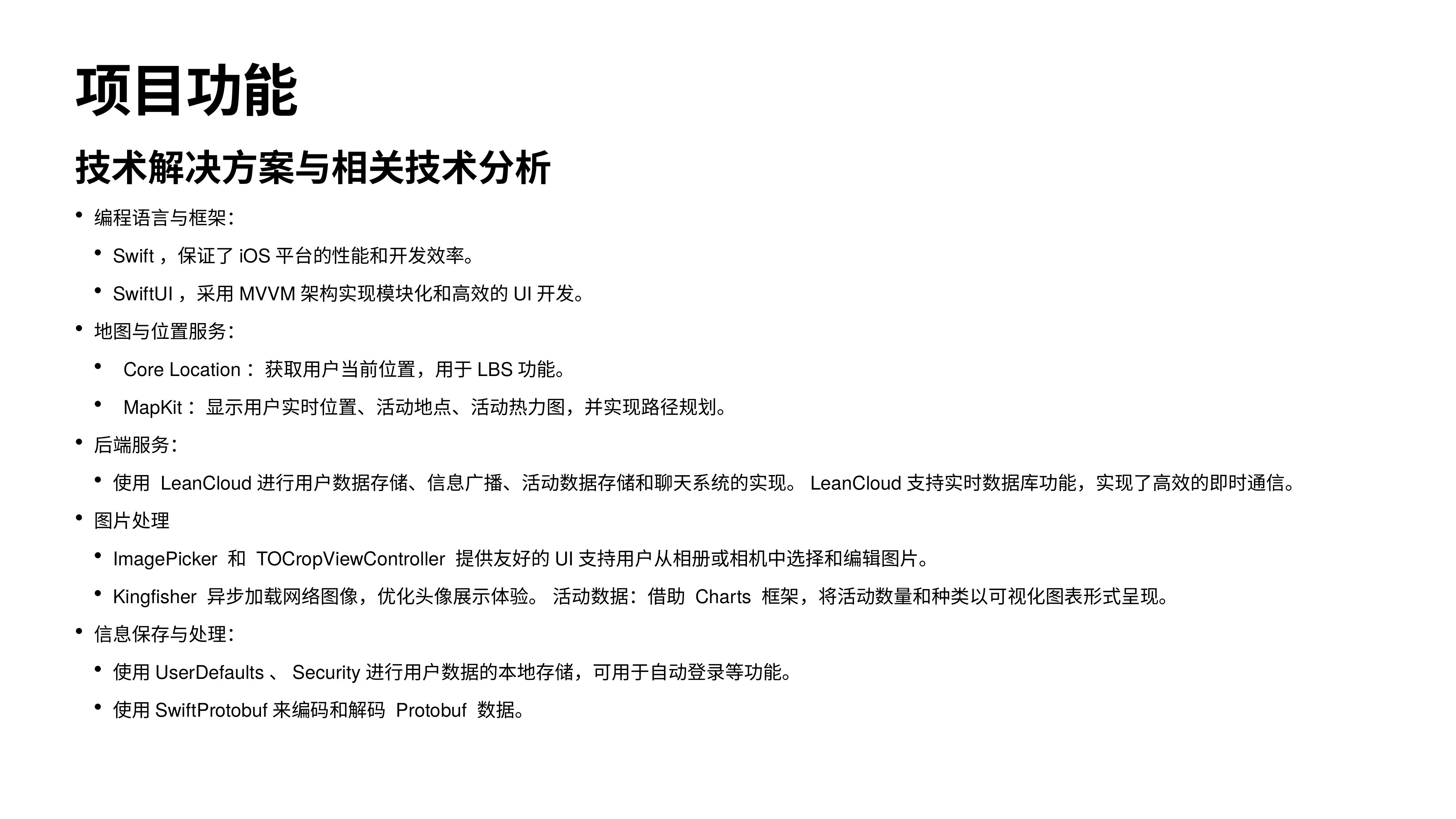

# 项目功能
技术解决方案与相关技术分析
编程语言与框架：
Swift，保证了iOS平台的性能和开发效率。
SwiftUI，采用MVVM架构实现模块化和高效的UI开发。
地图与位置服务：
  Core Location：获取用户当前位置，用于LBS功能。
  MapKit：显示用户实时位置、活动地点、活动热力图，并实现路径规划。
后端服务：
使用 LeanCloud进行用户数据存储、信息广播、活动数据存储和聊天系统的实现。LeanCloud支持实时数据库功能，实现了高效的即时通信。
图片处理
ImagePicker 和 TOCropViewController 提供友好的UI支持用户从相册或相机中选择和编辑图片。
Kingfisher 异步加载网络图像，优化头像展示体验。 活动数据：借助 Charts 框架，将活动数量和种类以可视化图表形式呈现。
信息保存与处理：
使用UserDefaults、Security进行用户数据的本地存储，可用于自动登录等功能。
使用SwiftProtobuf来编码和解码 Protobuf 数据。